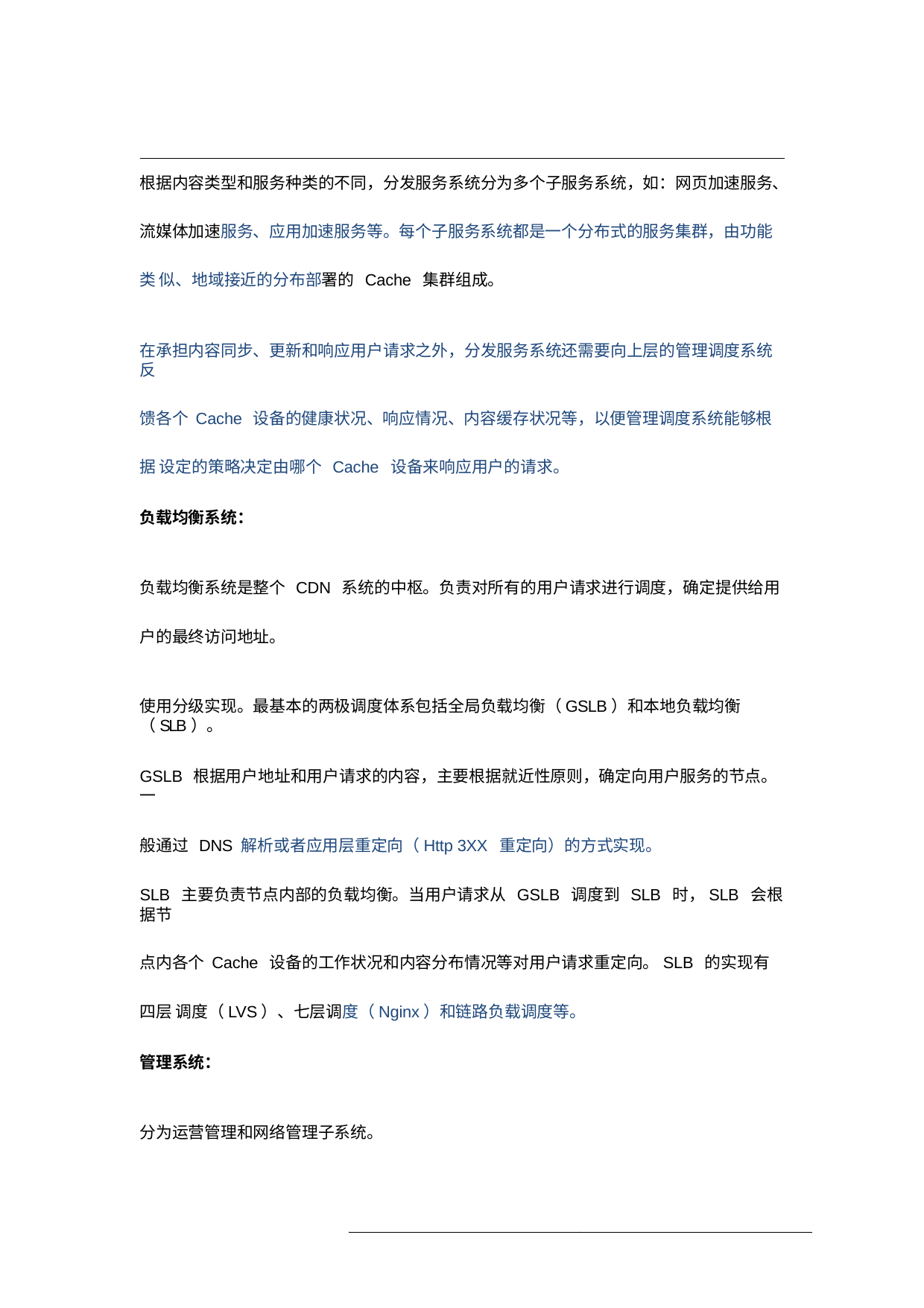

根据内容类型和服务种类的不同，分发服务系统分为多个子服务系统，如：网页加速服务、
流媒体加速服务、应用加速服务等。每个子服务系统都是一个分布式的服务集群，由功能类 似、地域接近的分布部署的 Cache 集群组成。
在承担内容同步、更新和响应用户请求之外，分发服务系统还需要向上层的管理调度系统反
馈各个 Cache 设备的健康状况、响应情况、内容缓存状况等，以便管理调度系统能够根据 设定的策略决定由哪个 Cache 设备来响应用户的请求。
负载均衡系统：
负载均衡系统是整个 CDN 系统的中枢。负责对所有的用户请求进行调度，确定提供给用

户的最终访问地址。
使用分级实现。最基本的两极调度体系包括全局负载均衡（GSLB）和本地负载均衡（SLB）。
GSLB 根据用户地址和用户请求的内容，主要根据就近性原则，确定向用户服务的节点。一

般通过 DNS 解析或者应用层重定向（Http 3XX 重定向）的方式实现。
SLB 主要负责节点内部的负载均衡。当用户请求从 GSLB 调度到 SLB 时，SLB 会根据节
点内各个 Cache 设备的工作状况和内容分布情况等对用户请求重定向。SLB 的实现有四层 调度（LVS）、七层调度（Nginx）和链路负载调度等。
管理系统：
分为运营管理和网络管理子系统。